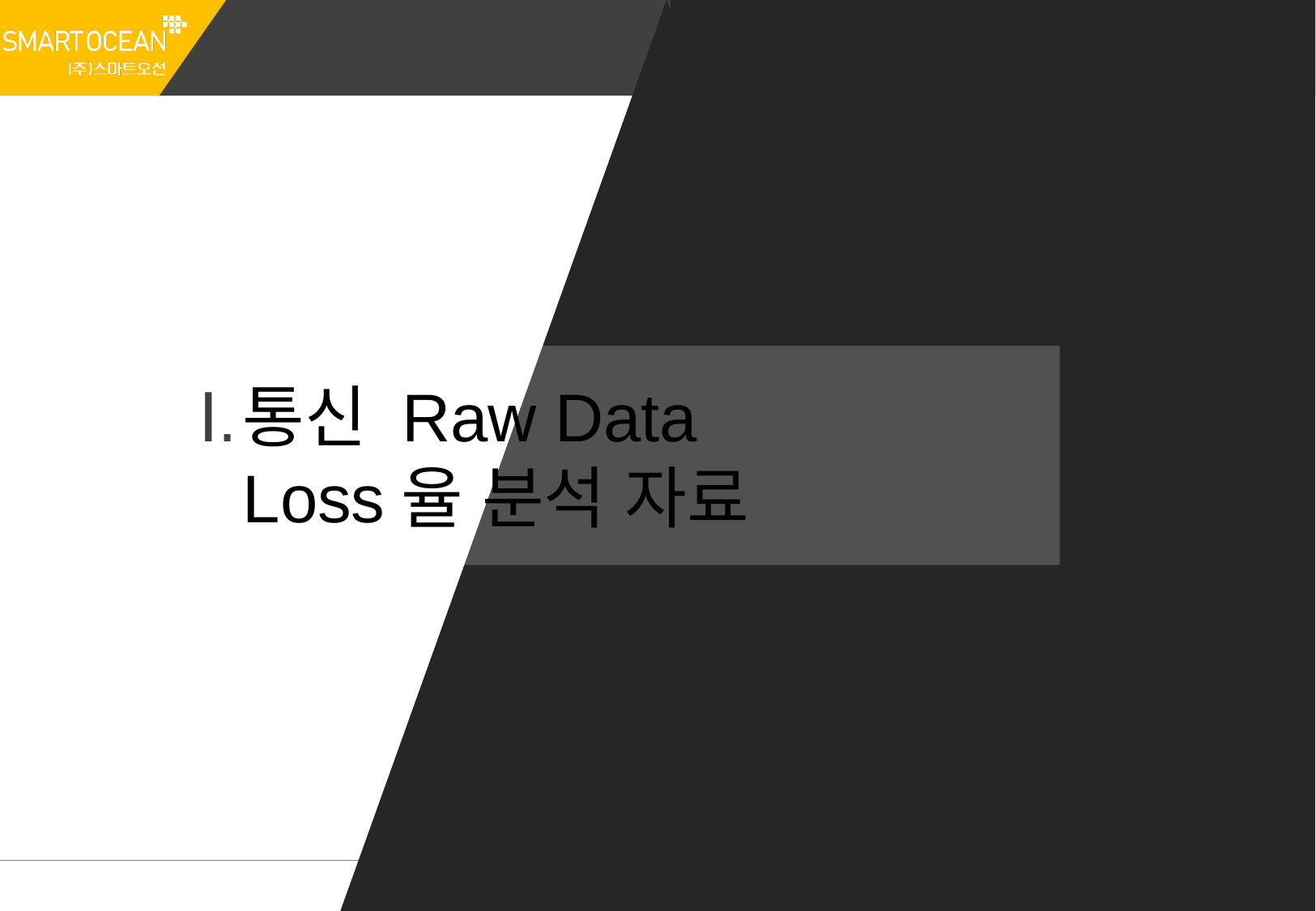

Ⅰ.
통신 Raw Data Loss율 분석 자료